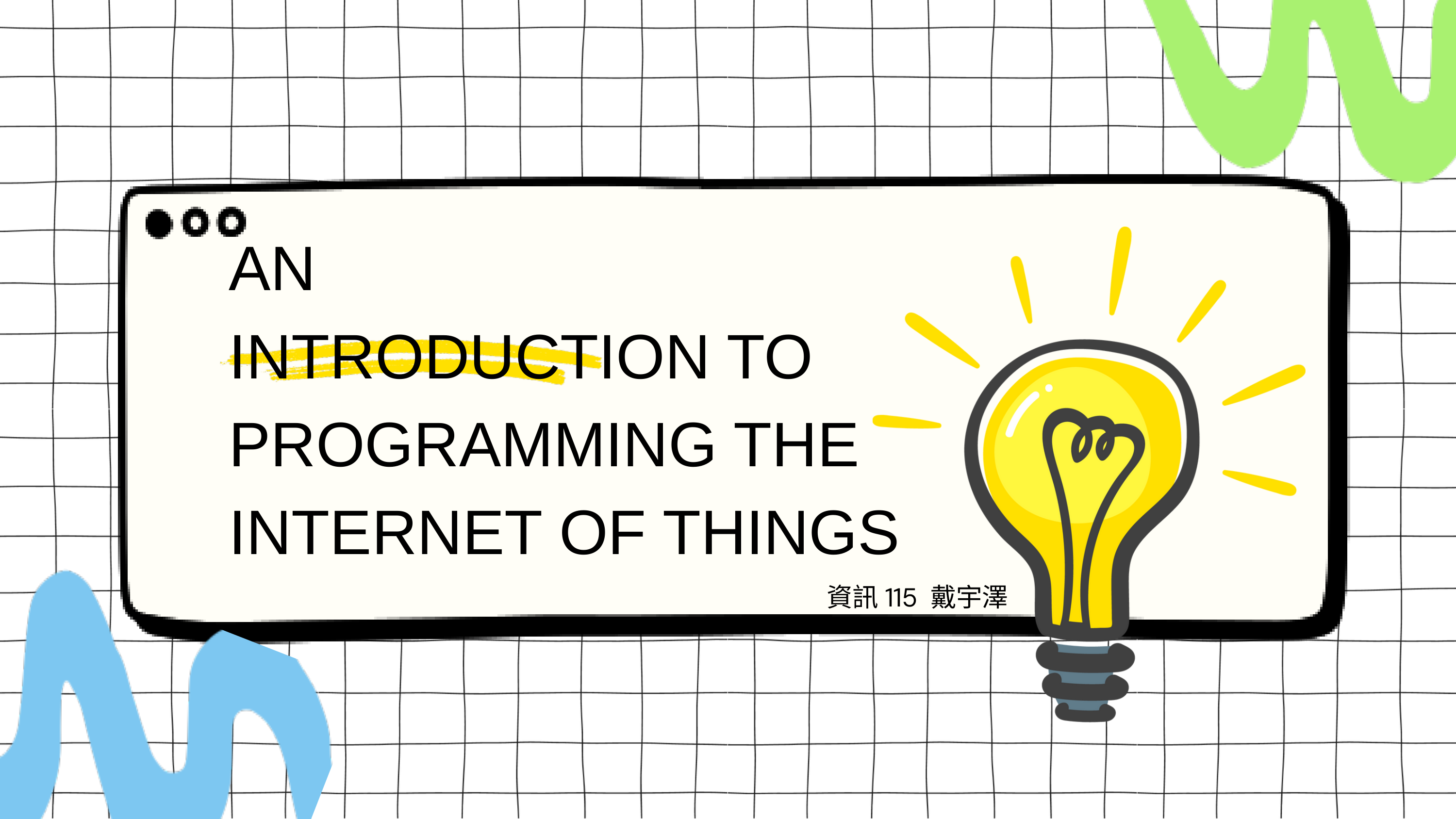

AN
INTRODUCTION TO
PROGRAMMING THE INTERNET OF THINGS

資訊115 戴宇澤